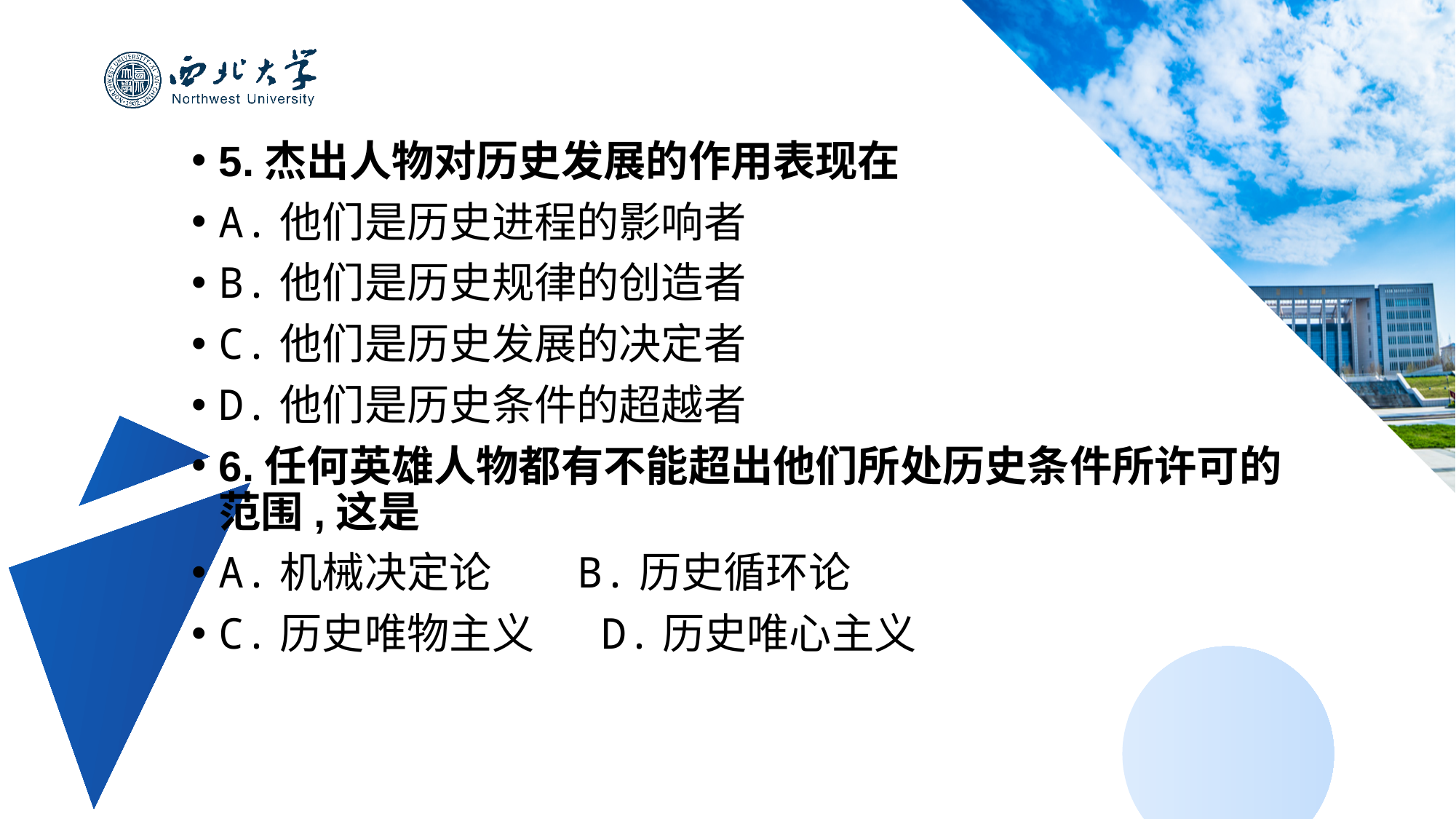

5.杰出人物对历史发展的作用表现在
A.他们是历史进程的影响者
B.他们是历史规律的创造者
C.他们是历史发展的决定者
D.他们是历史条件的超越者
6.任何英雄人物都有不能超出他们所处历史条件所许可的范围,这是
A.机械决定论        B.历史循环论
C.历史唯物主义      D.历史唯心主义